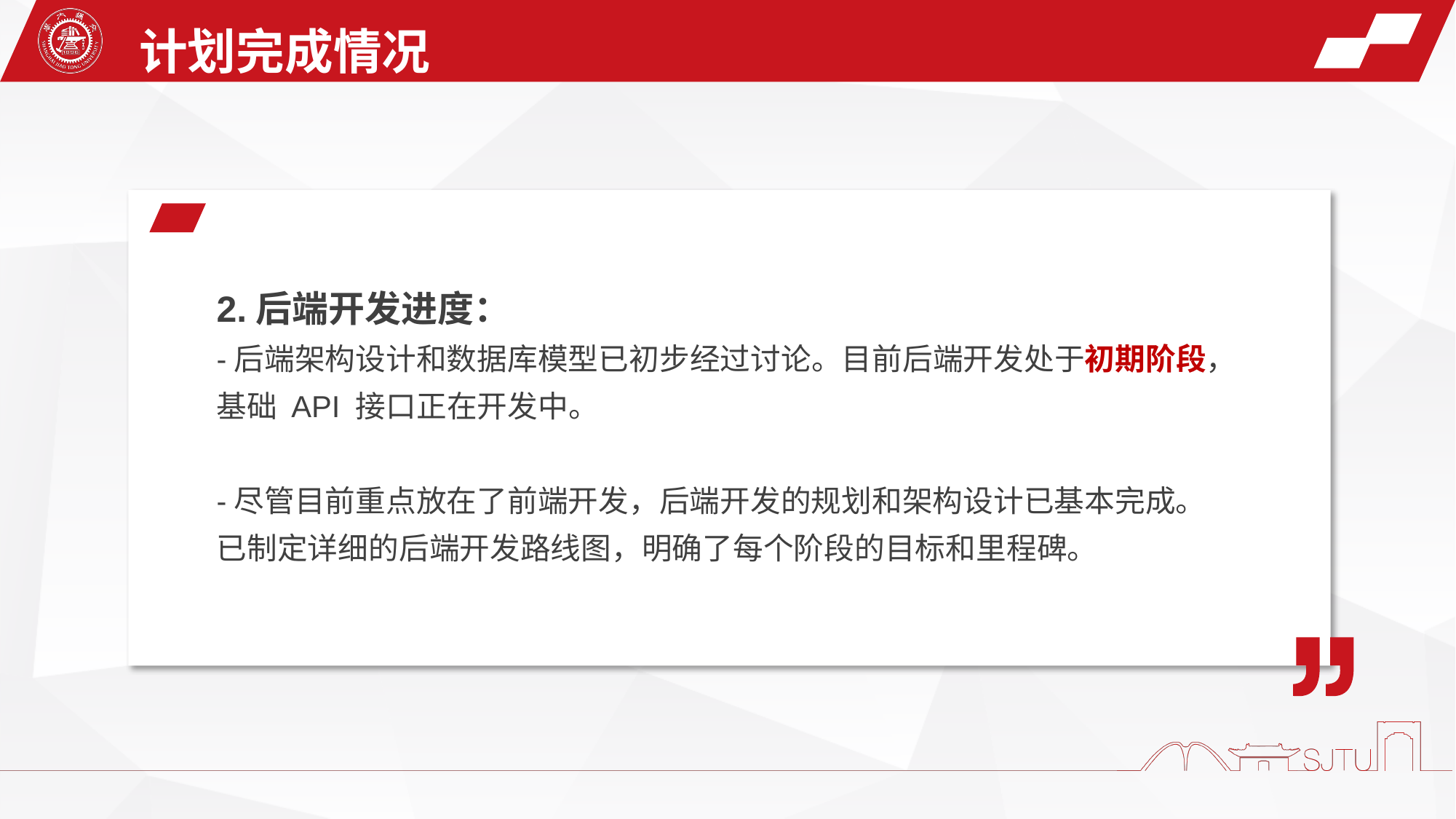

计划完成情况

2.后端开发进度：
-后端架构设计和数据库模型已初步经过讨论。目前后端开发处于初期阶段，基础 API 接口正在开发中。

-尽管目前重点放在了前端开发，后端开发的规划和架构设计已基本完成。已制定详细的后端开发路线图，明确了每个阶段的目标和里程碑。